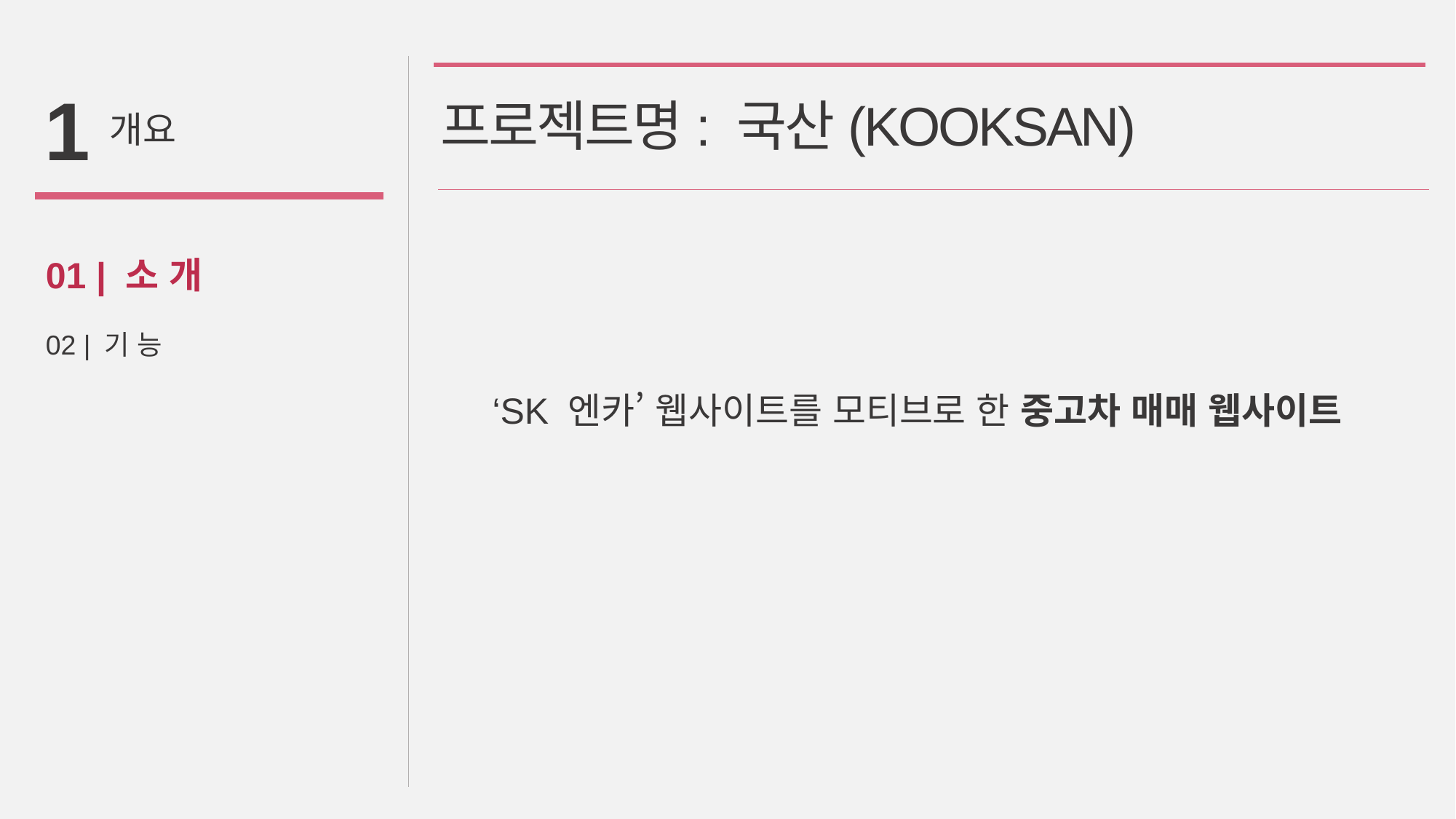

1
# 프로젝트명: 국산(KOOKSAN)
개요
01 | 소 개
02 | 기 능
‘SK 엔카’ 웹사이트를 모티브로 한 중고차 매매 웹사이트